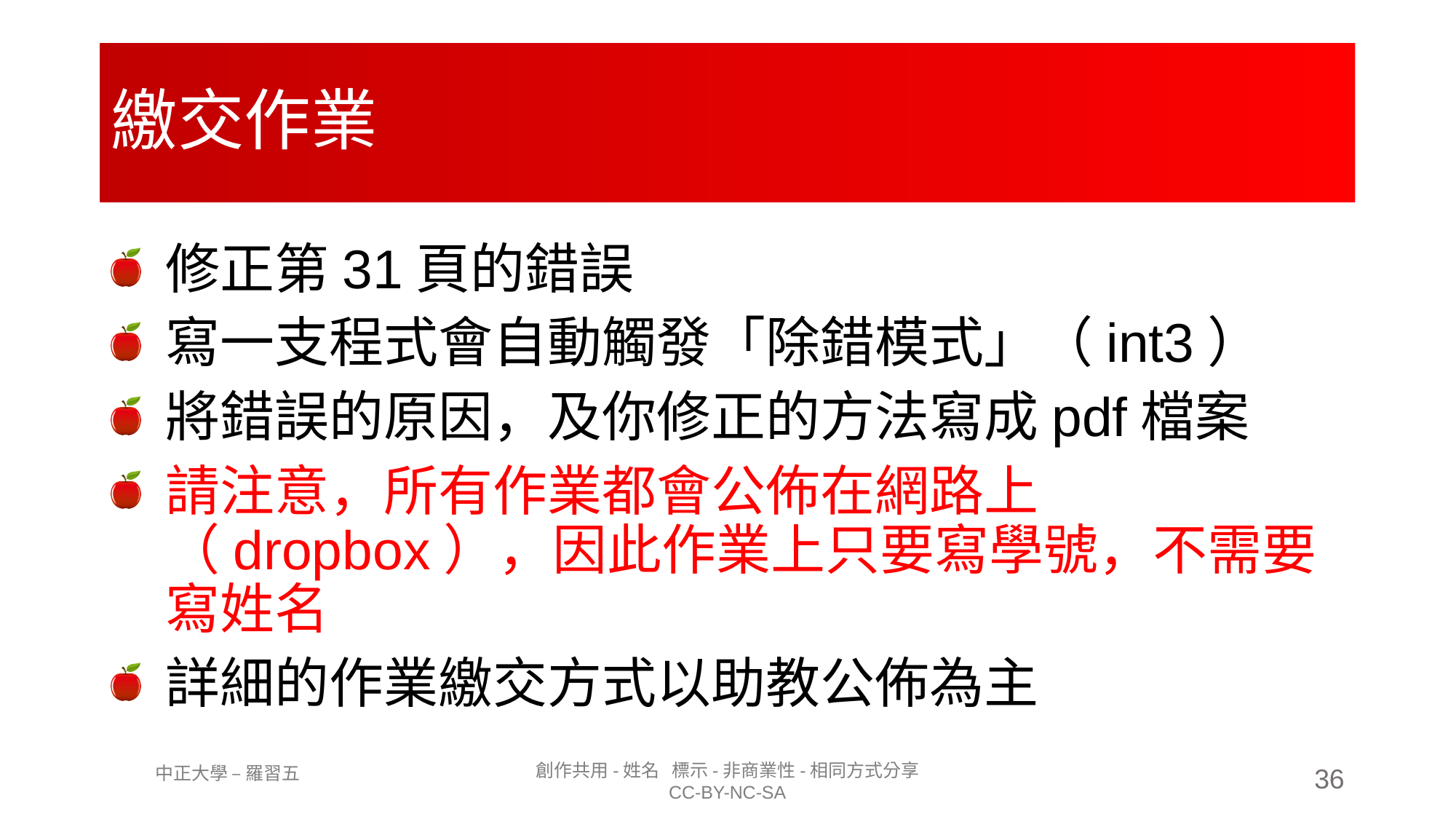

# 繳交作業
修正第31頁的錯誤
寫一支程式會自動觸發「除錯模式」（int3）
將錯誤的原因，及你修正的方法寫成pdf檔案
請注意，所有作業都會公佈在網路上（dropbox），因此作業上只要寫學號，不需要寫姓名
詳細的作業繳交方式以助教公佈為主